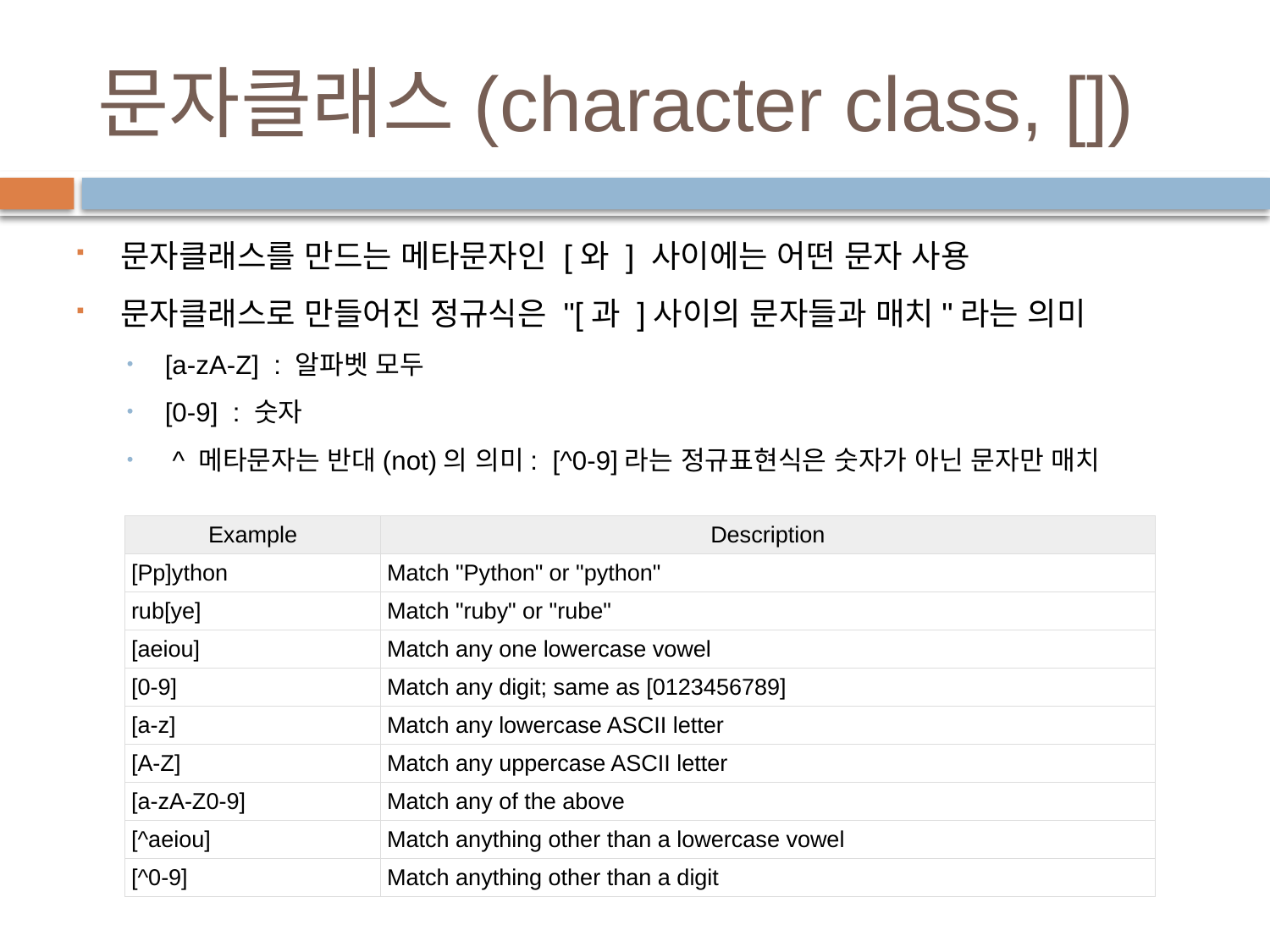

# 문자클래스(character class, [])
문자클래스를 만드는 메타문자인 [와 ] 사이에는 어떤 문자 사용
문자클래스로 만들어진 정규식은 "[과 ]사이의 문자들과 매치"라는 의미
[a-zA-Z]  : 알파벳 모두
[0-9]  : 숫자
 ^ 메타문자는 반대(not)의 의미:  [^0-9]라는 정규표현식은 숫자가 아닌 문자만 매치
| Example | Description |
| --- | --- |
| [Pp]ython | Match "Python" or "python" |
| rub[ye] | Match "ruby" or "rube" |
| [aeiou] | Match any one lowercase vowel |
| [0-9] | Match any digit; same as [0123456789] |
| [a-z] | Match any lowercase ASCII letter |
| [A-Z] | Match any uppercase ASCII letter |
| [a-zA-Z0-9] | Match any of the above |
| [^aeiou] | Match anything other than a lowercase vowel |
| [^0-9] | Match anything other than a digit |